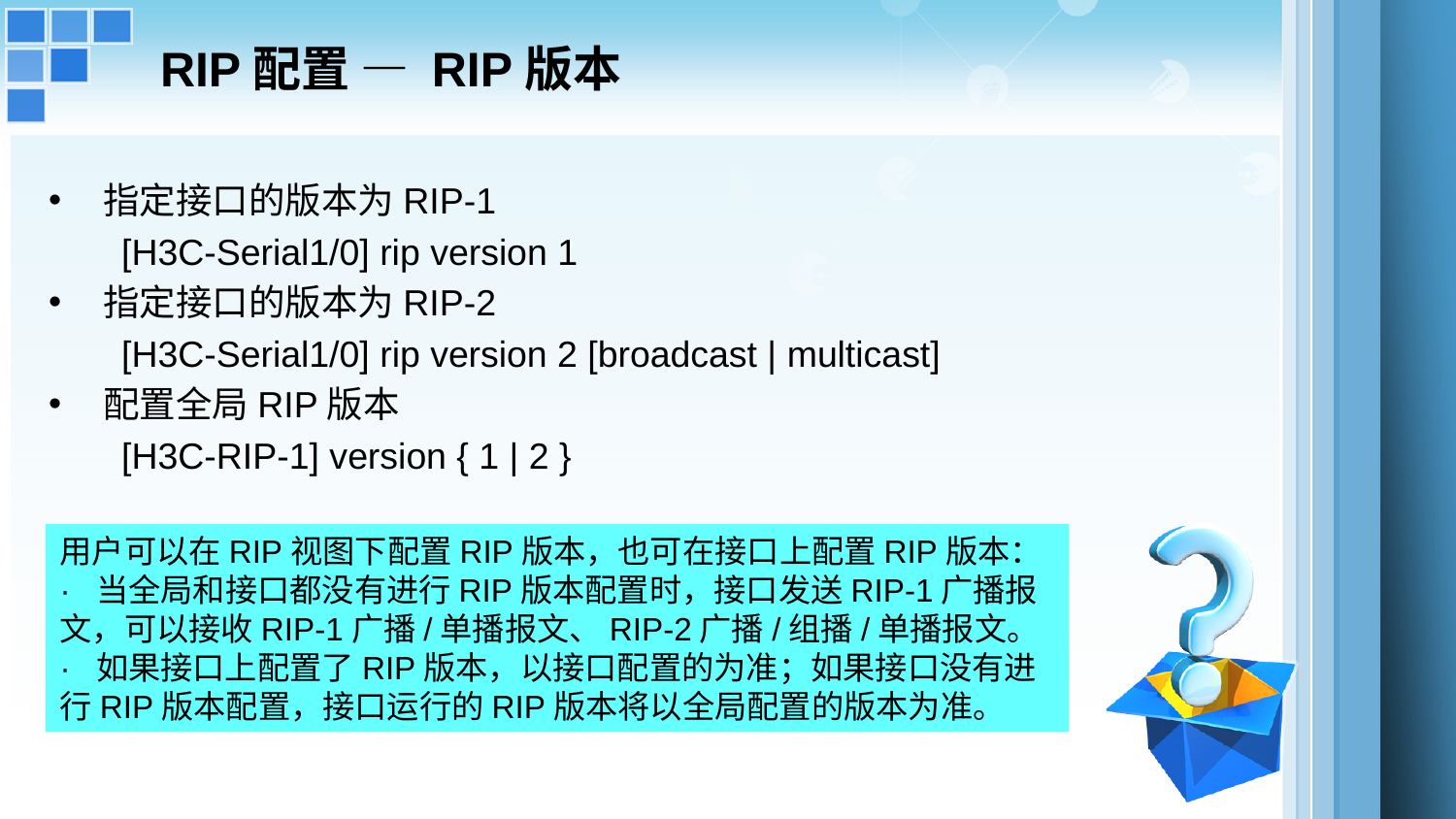

# RIP配置 — RIP版本
指定接口的版本为RIP-1
[H3C-Serial1/0] rip version 1
指定接口的版本为RIP-2
[H3C-Serial1/0] rip version 2 [broadcast | multicast]
配置全局RIP版本
[H3C-RIP-1] version { 1 | 2 }

用户可以在RIP视图下配置RIP版本，也可在接口上配置RIP版本：
·  当全局和接口都没有进行RIP版本配置时，接口发送RIP-1广播报文，可以接收RIP-1广播/单播报文、RIP-2广播/组播/单播报文。
·  如果接口上配置了RIP版本，以接口配置的为准；如果接口没有进行RIP版本配置，接口运行的RIP版本将以全局配置的版本为准。